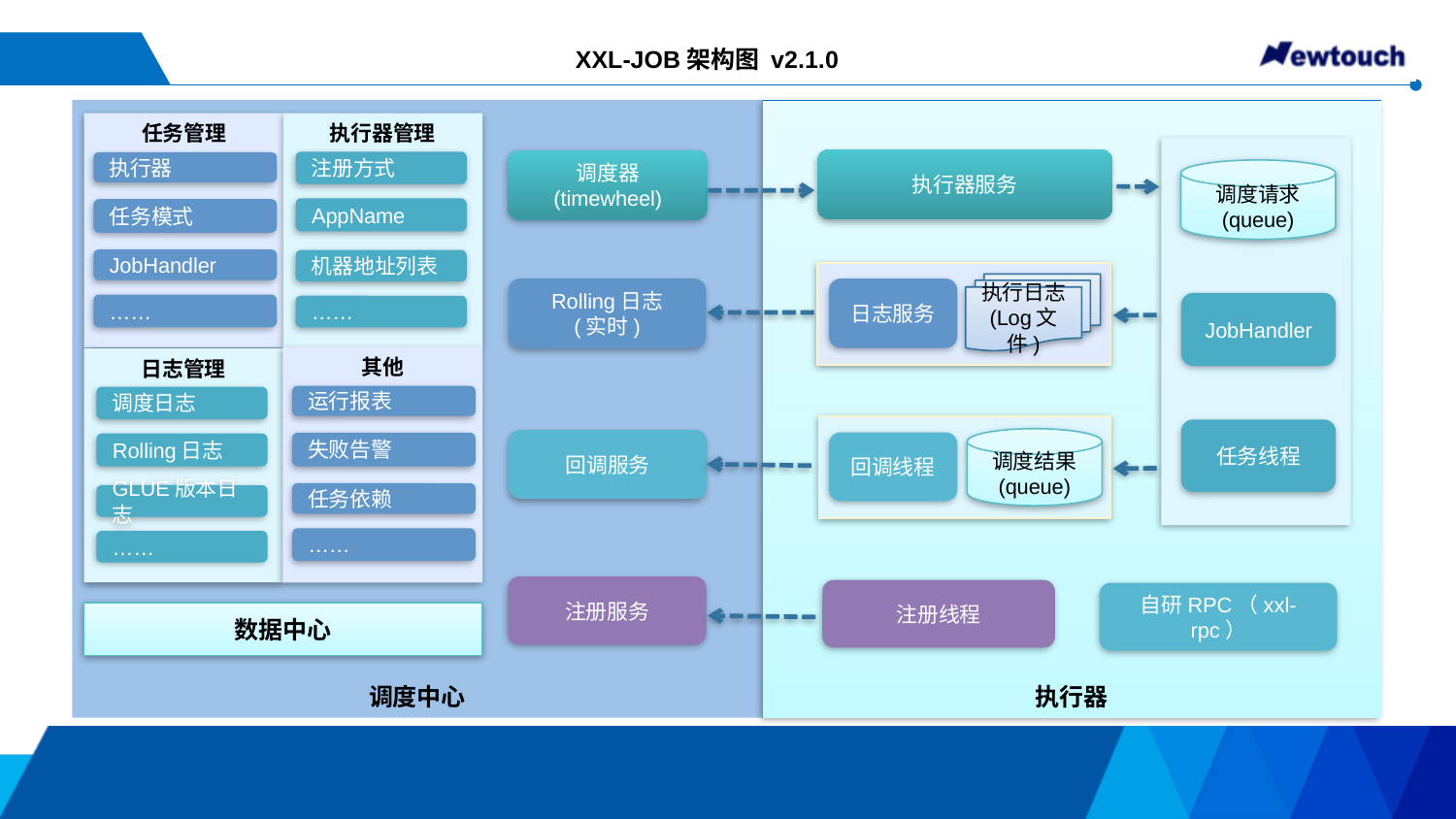

XXL-JOB架构图 v2.1.0
调度中心
执行器
任务管理
执行器管理

执行器服务
调度器
(timewheel)
注册方式
执行器
调度请求
(queue)
AppName
任务模式
JobHandler
机器地址列表

执行日志
(Log文件)
Rolling日志
(实时)
日志服务
JobHandler
……
……
其他
日志管理
运行报表
调度日志

任务线程
调度结果
(queue)
回调服务
回调线程
失败告警
Rolling日志
任务依赖
GLUE版本日志
……
……
注册服务
注册线程
自研RPC（xxl-rpc）
数据中心